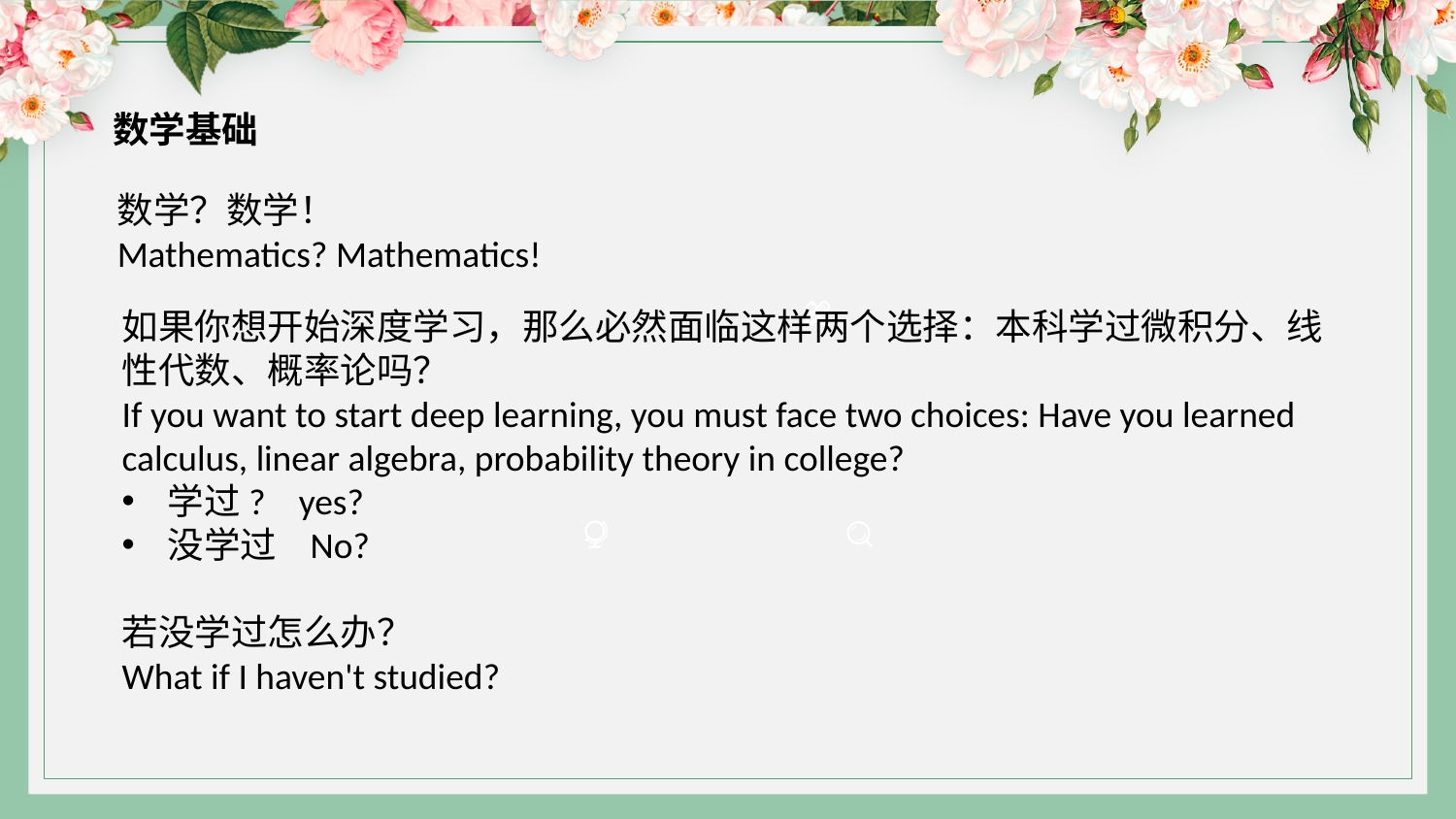

数学基础
数学？数学！
Mathematics? Mathematics!
如果你想开始深度学习，那么必然面临这样两个选择：本科学过微积分、线性代数、概率论吗？
If you want to start deep learning, you must face two choices: Have you learned calculus, linear algebra, probability theory in college?
学过?    yes?
没学过   No?

若没学过怎么办？
What if I haven't studied?